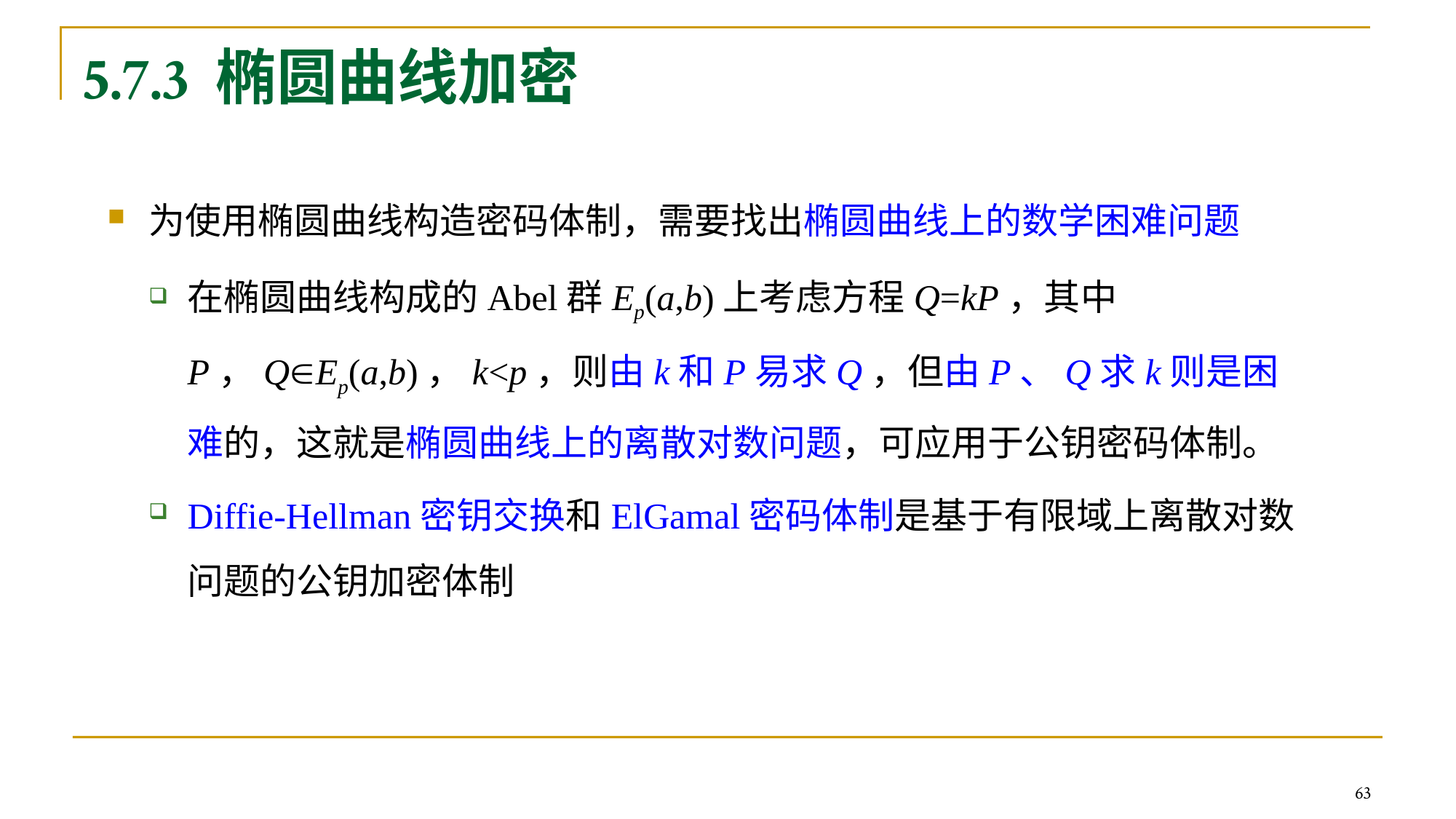

# 5.7.3 椭圆曲线加密
为使用椭圆曲线构造密码体制，需要找出椭圆曲线上的数学困难问题
在椭圆曲线构成的Abel群Ep(a,b)上考虑方程Q=kP，其中P，Q∈Ep(a,b)，k<p，则由k和P易求Q，但由P、Q求k则是困难的，这就是椭圆曲线上的离散对数问题，可应用于公钥密码体制。
Diffie-Hellman密钥交换和ElGamal密码体制是基于有限域上离散对数问题的公钥加密体制
63